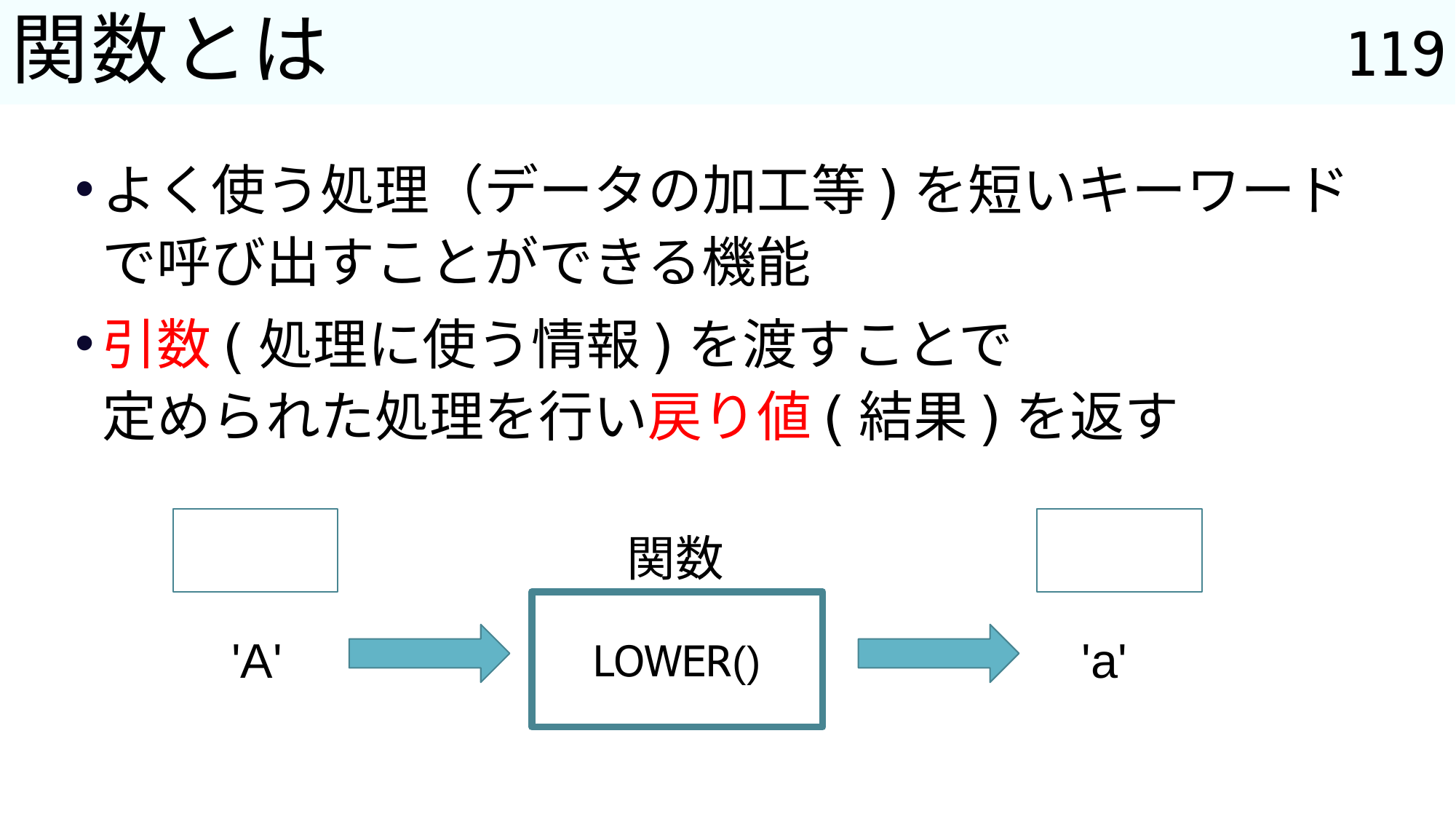

119
# 関数とは
よく使う処理（データの加工等)を短いキーワードで呼び出すことができる機能
引数(処理に使う情報)を渡すことで
定められた処理を行い戻り値(結果)を返す

関数
引数
戻り値
LOWER()
'A'

'a'